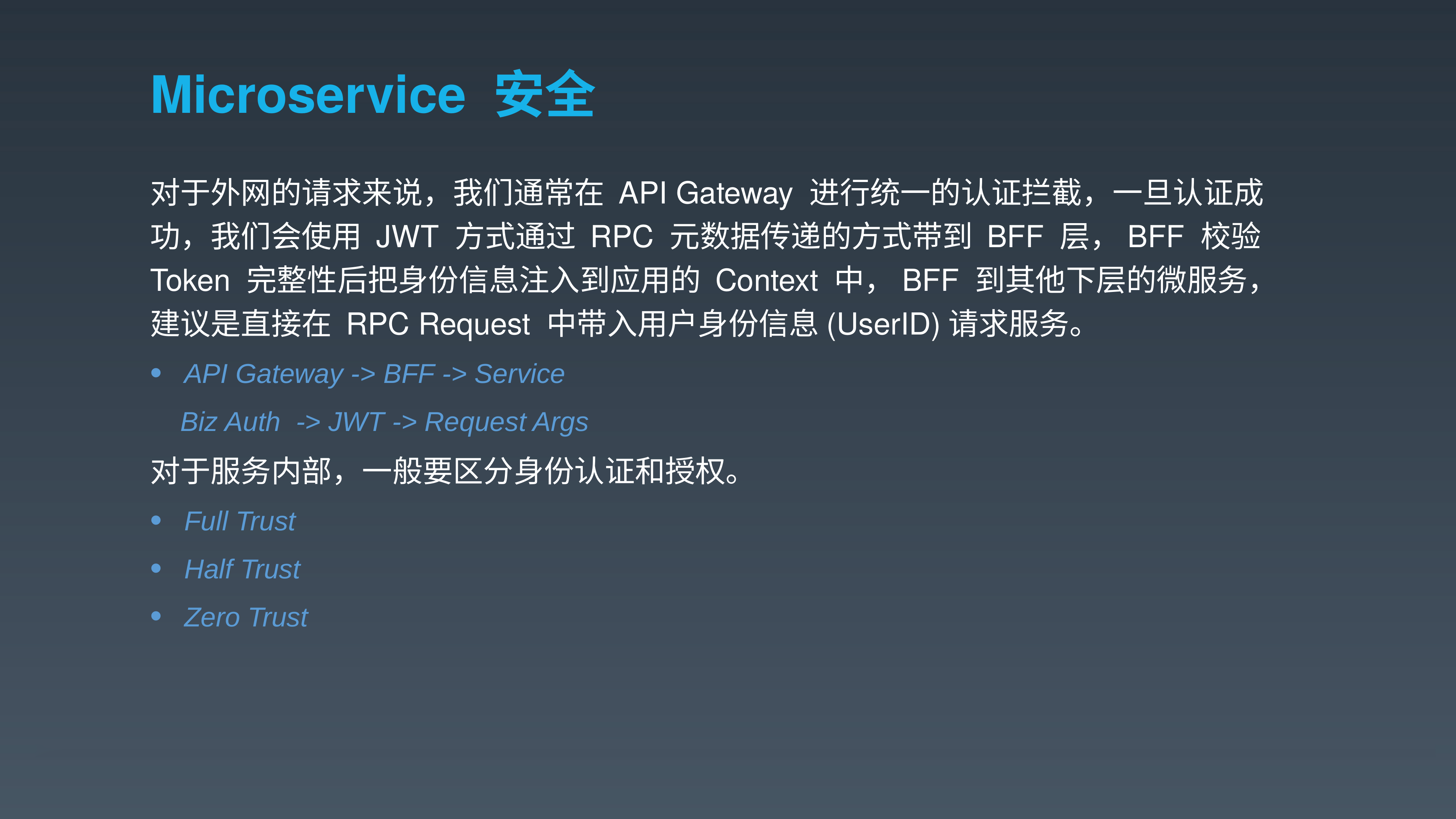

# Microservice 安全
对于外网的请求来说，我们通常在 API Gateway 进行统一的认证拦截，一旦认证成功，我们会使用 JWT 方式通过 RPC 元数据传递的方式带到 BFF 层，BFF 校验 Token 完整性后把身份信息注入到应用的 Context 中，BFF 到其他下层的微服务，建议是直接在 RPC Request 中带入用户身份信息(UserID)请求服务。
API Gateway -> BFF -> Service
    Biz Auth  -> JWT -> Request Args
对于服务内部，一般要区分身份认证和授权。
Full Trust
Half Trust
Zero Trust